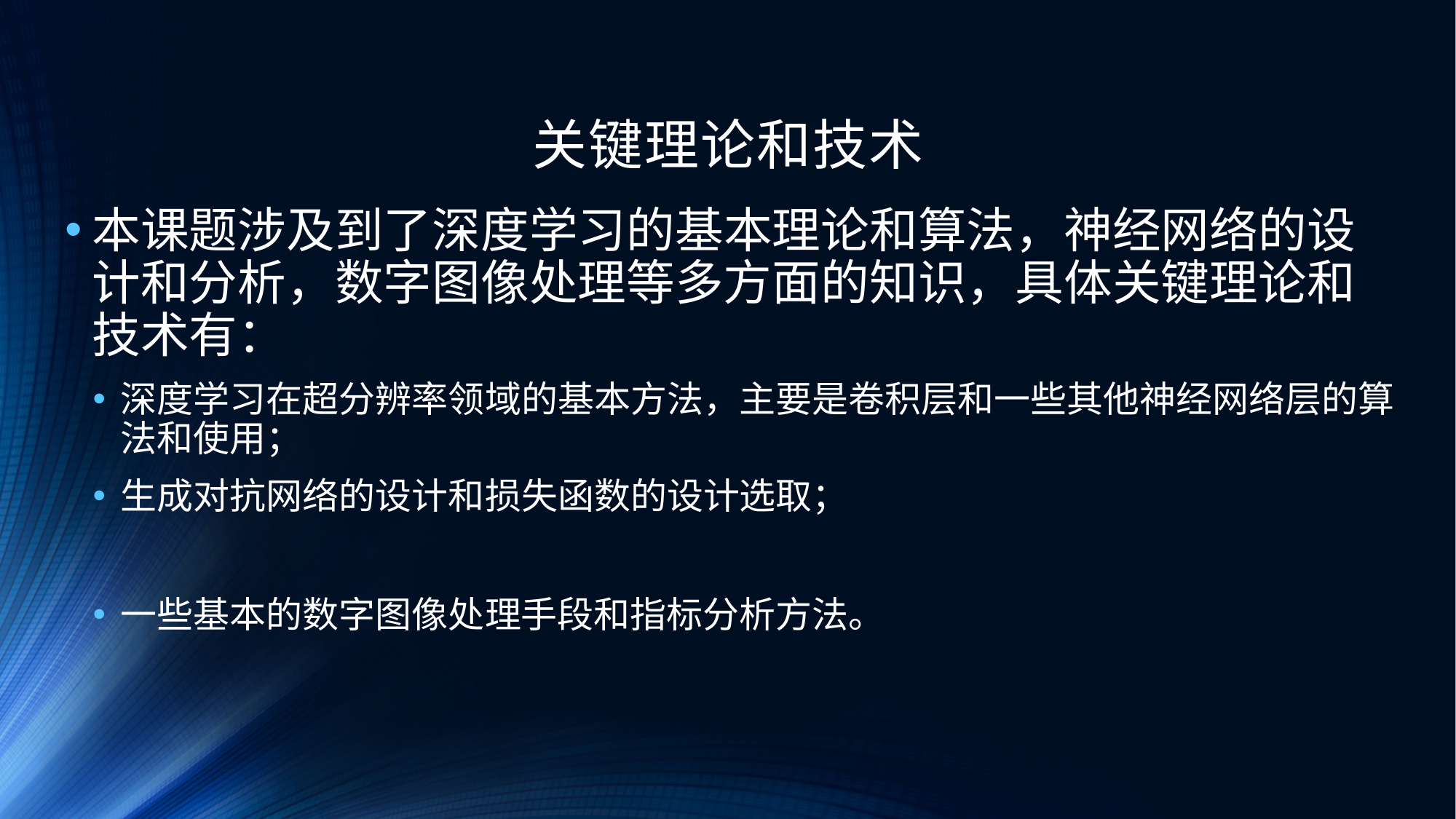

# 关键理论和技术
本课题涉及到了深度学习的基本理论和算法，神经网络的设计和分析，数字图像处理等多方面的知识，具体关键理论和技术有：
深度学习在超分辨率领域的基本方法，主要是卷积层和一些其他神经网络层的算法和使用；
生成对抗网络的设计和损失函数的设计选取；

一些基本的数字图像处理手段和指标分析方法。